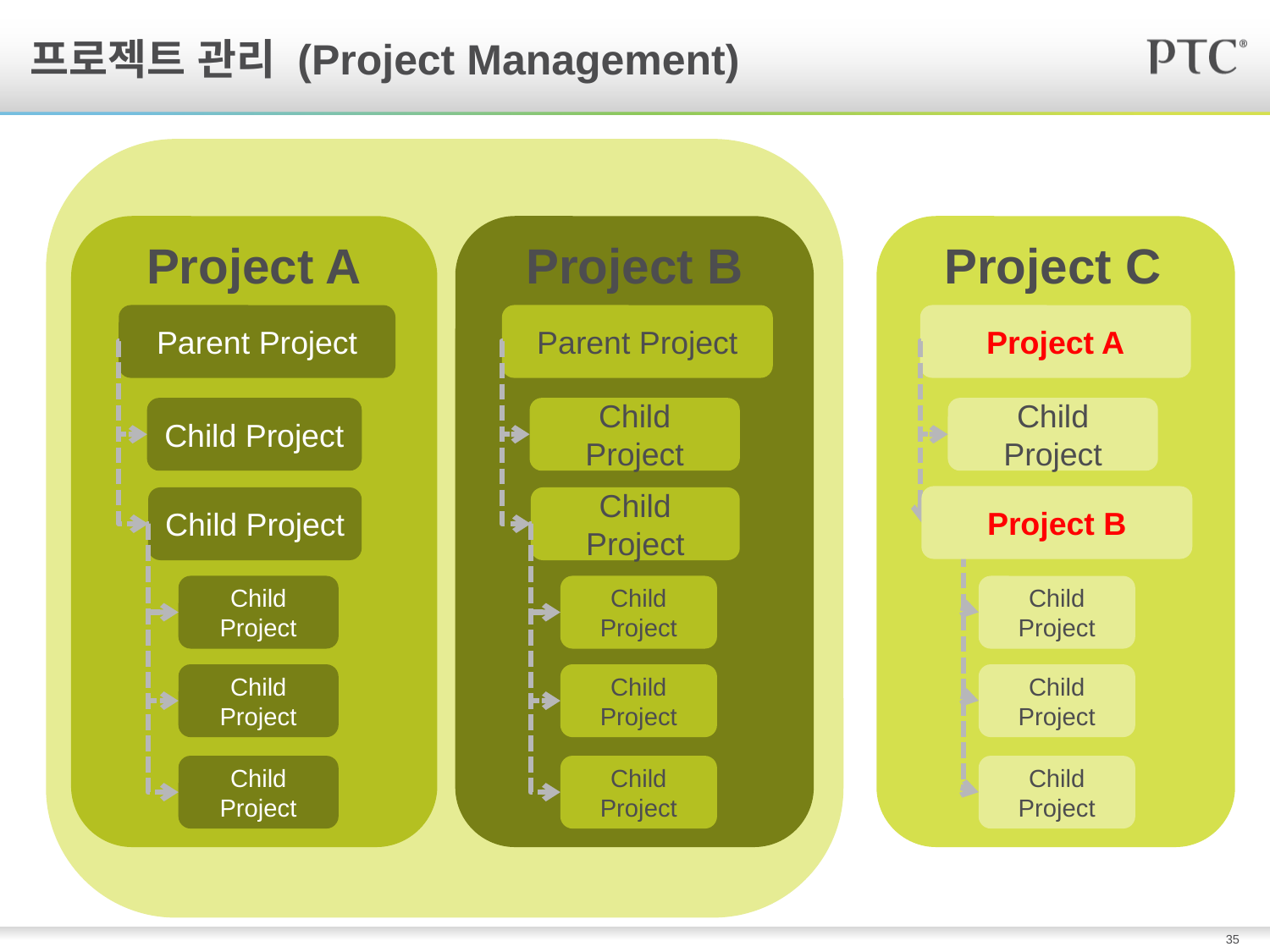

# 프로젝트 관리 (Project Management)

Project A
Parent Project
Child Project
Child Project
Child Project
Child Project
Child Project

Project B
Parent Project
Child Project
Child Project
Child Project
Child Project
Child Project

Project C
Project A
Child Project
Project B
Child Project
Child Project
Child Project